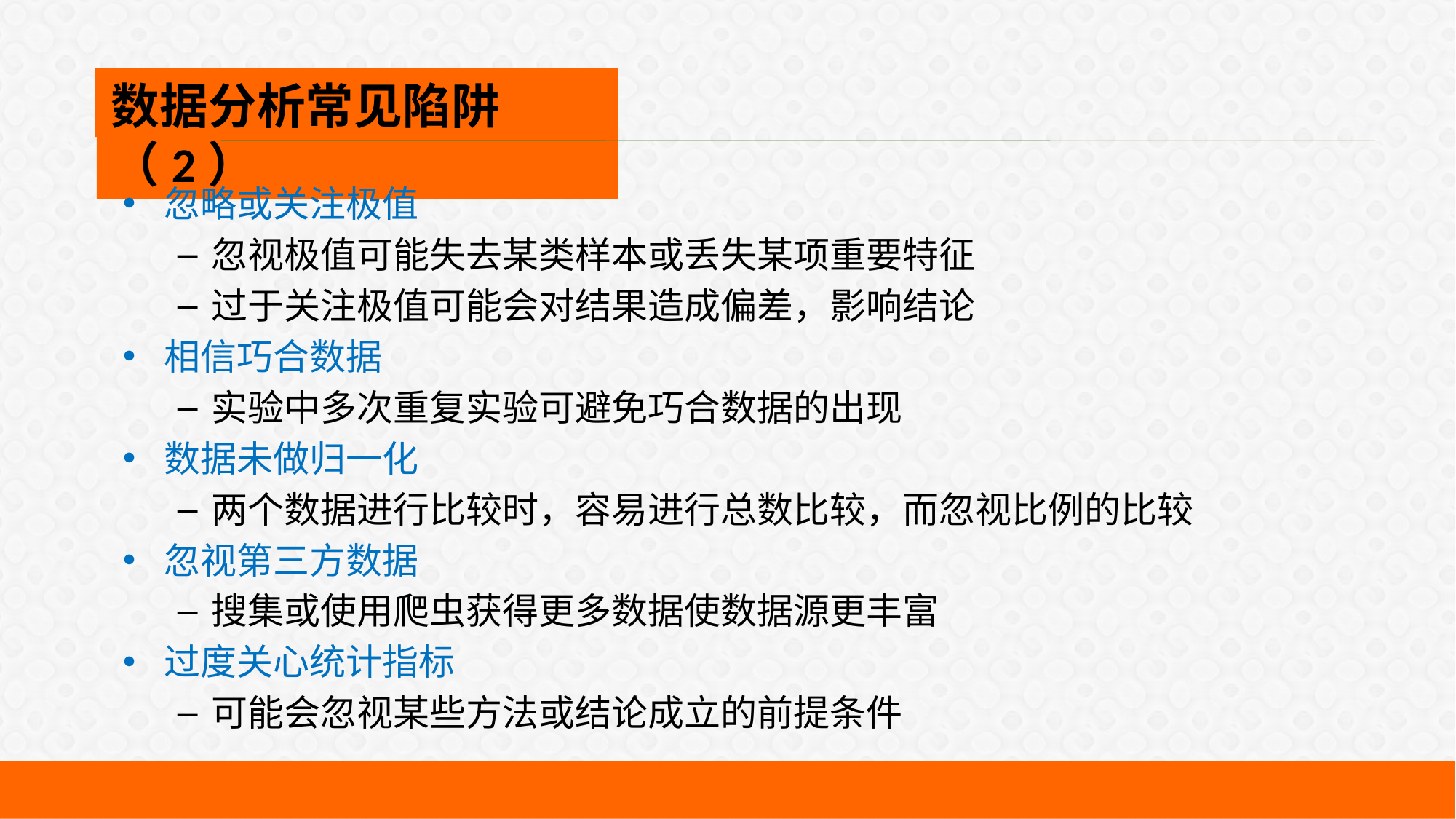

数据分析常见陷阱（2）
忽略或关注极值
忽视极值可能失去某类样本或丢失某项重要特征
过于关注极值可能会对结果造成偏差，影响结论
相信巧合数据
实验中多次重复实验可避免巧合数据的出现
数据未做归一化
两个数据进行比较时，容易进行总数比较，而忽视比例的比较
忽视第三方数据
搜集或使用爬虫获得更多数据使数据源更丰富
过度关心统计指标
可能会忽视某些方法或结论成立的前提条件